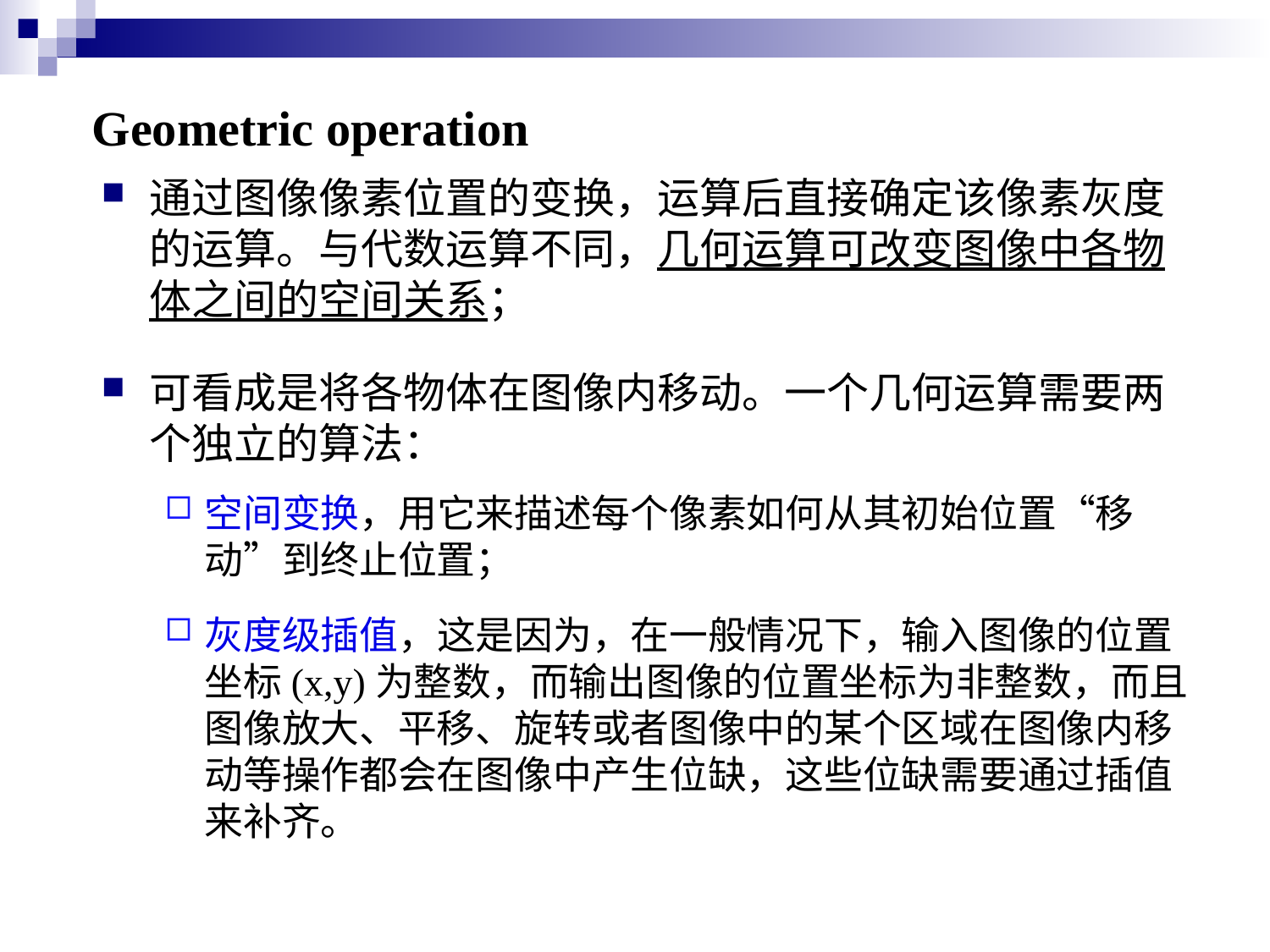

# Geometric operation
通过图像像素位置的变换，运算后直接确定该像素灰度的运算。与代数运算不同，几何运算可改变图像中各物体之间的空间关系；
可看成是将各物体在图像内移动。一个几何运算需要两个独立的算法：
空间变换，用它来描述每个像素如何从其初始位置“移动”到终止位置；
灰度级插值，这是因为，在一般情况下，输入图像的位置坐标(x,y)为整数，而输出图像的位置坐标为非整数，而且图像放大、平移、旋转或者图像中的某个区域在图像内移动等操作都会在图像中产生位缺，这些位缺需要通过插值来补齐。